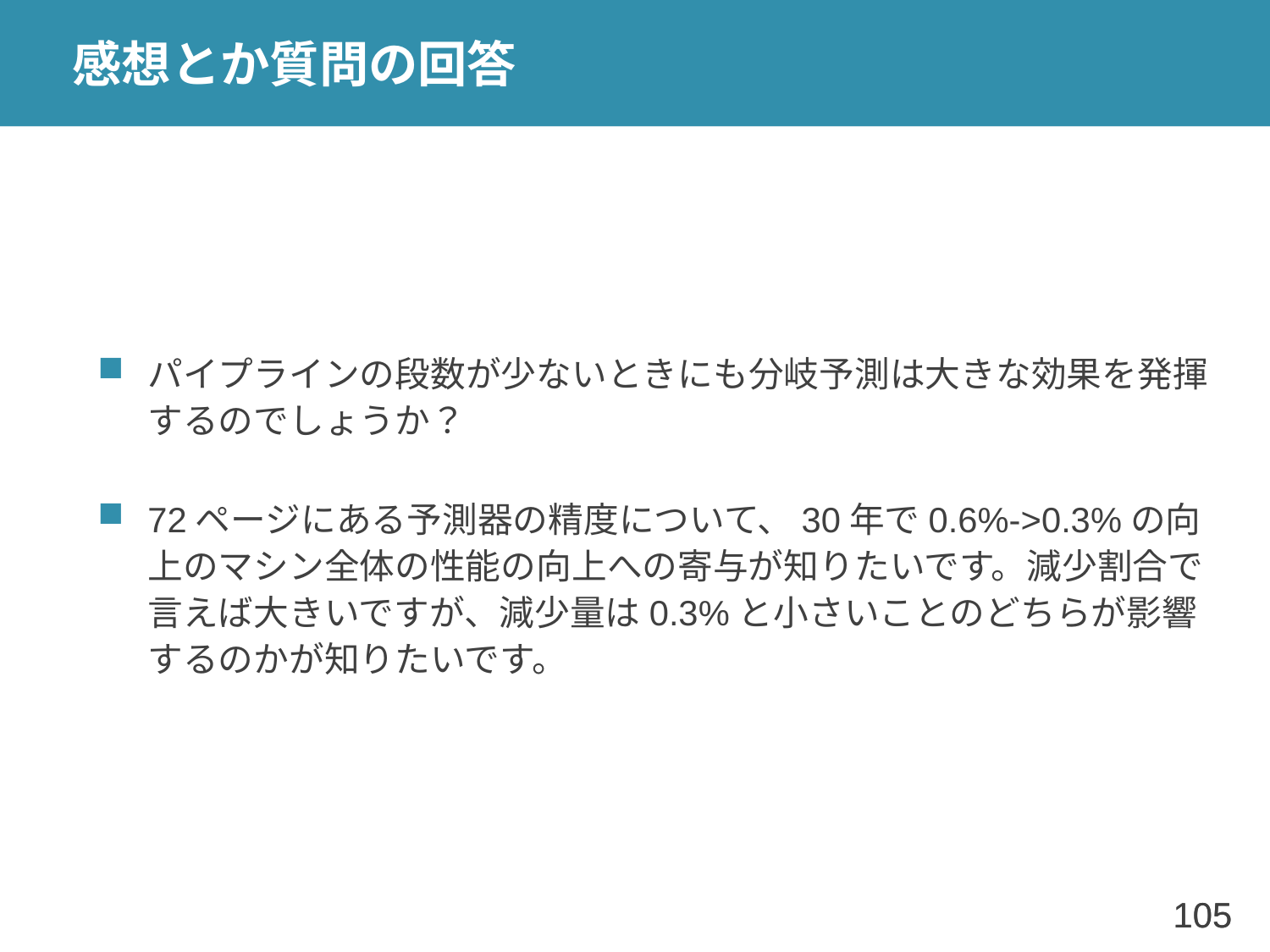

# 感想とか質問の回答
パイプラインの段数が少ないときにも分岐予測は大きな効果を発揮するのでしょうか？
72ページにある予測器の精度について、30年で0.6%->0.3%の向上のマシン全体の性能の向上への寄与が知りたいです。減少割合で言えば大きいですが、減少量は0.3%と小さいことのどちらが影響するのかが知りたいです。